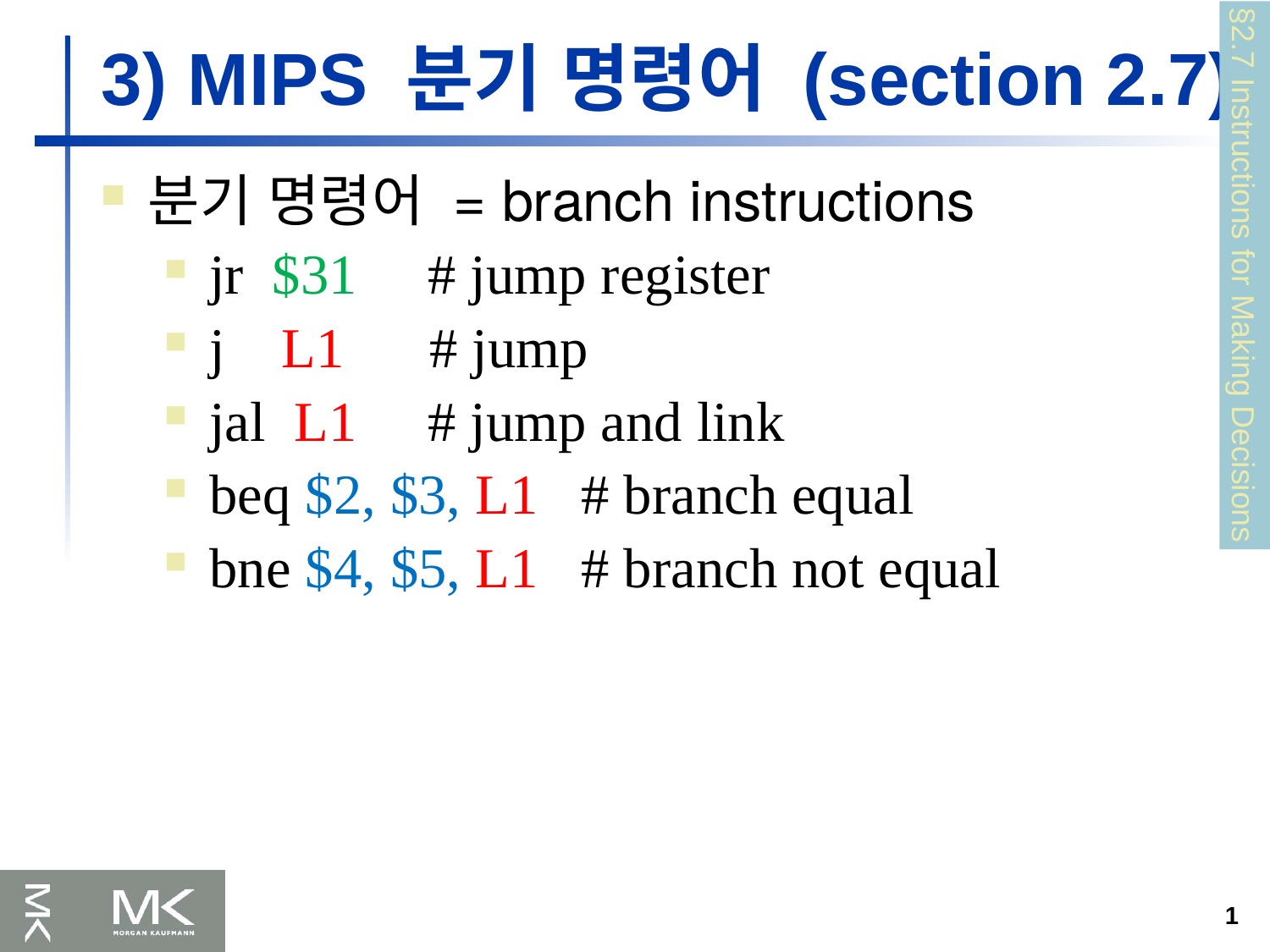

3) MIPS 분기 명령어 (section 2.7)
분기 명령어 = branch instructions
jr  $31     # jump register
j    L1      # jump
jal  L1     # jump and link
beq $2, $3, L1   # branch equal
bne $4, $5, L1   # branch not equal
§2.7 Instructions for Making Decisions
1